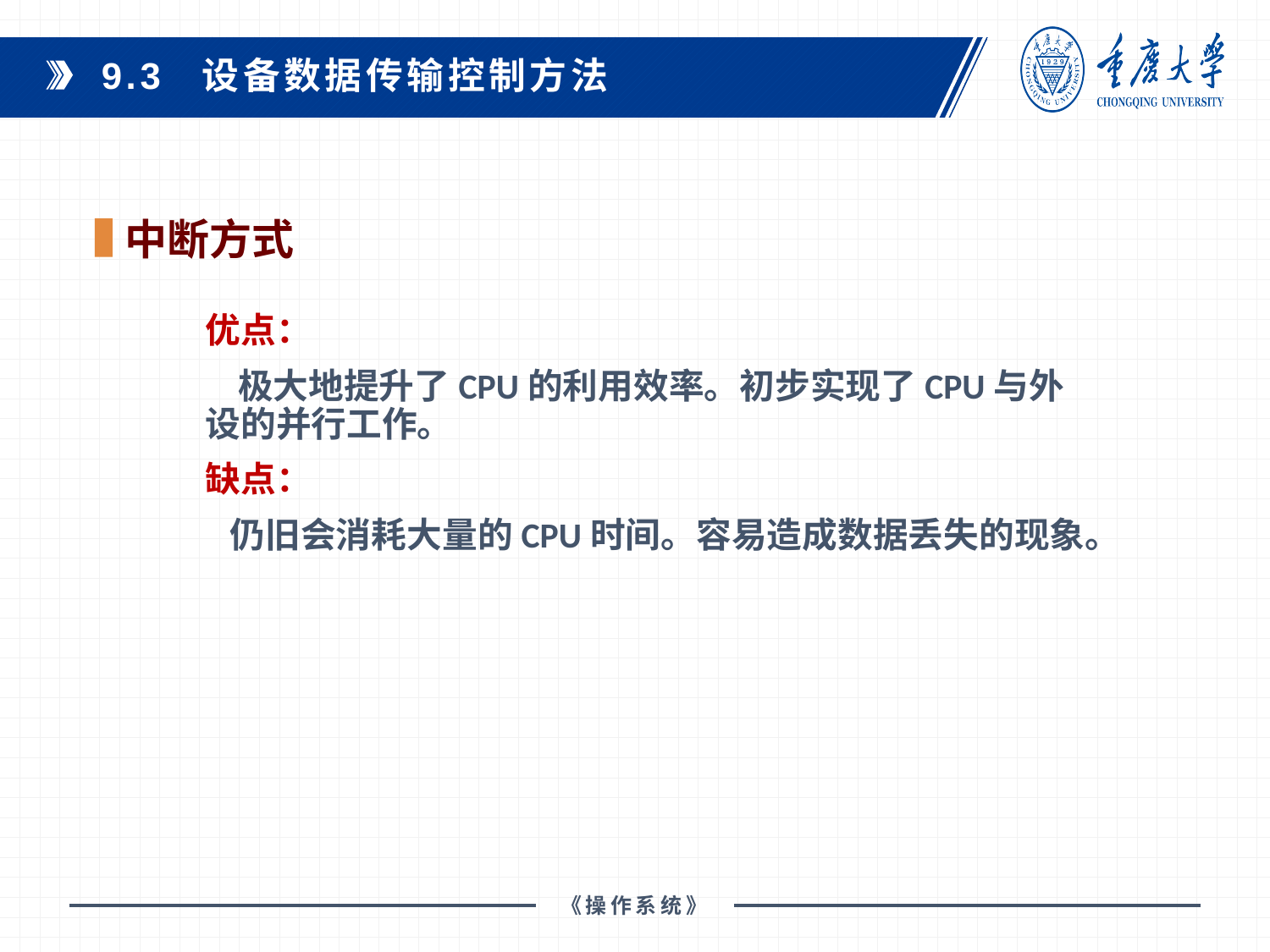

9.3  设备数据传输控制方法
中断方式

优点：
   极大地提升了CPU的利用效率。初步实现了CPU与外设的并行工作。
缺点：
  仍旧会消耗大量的CPU时间。容易造成数据丢失的现象。